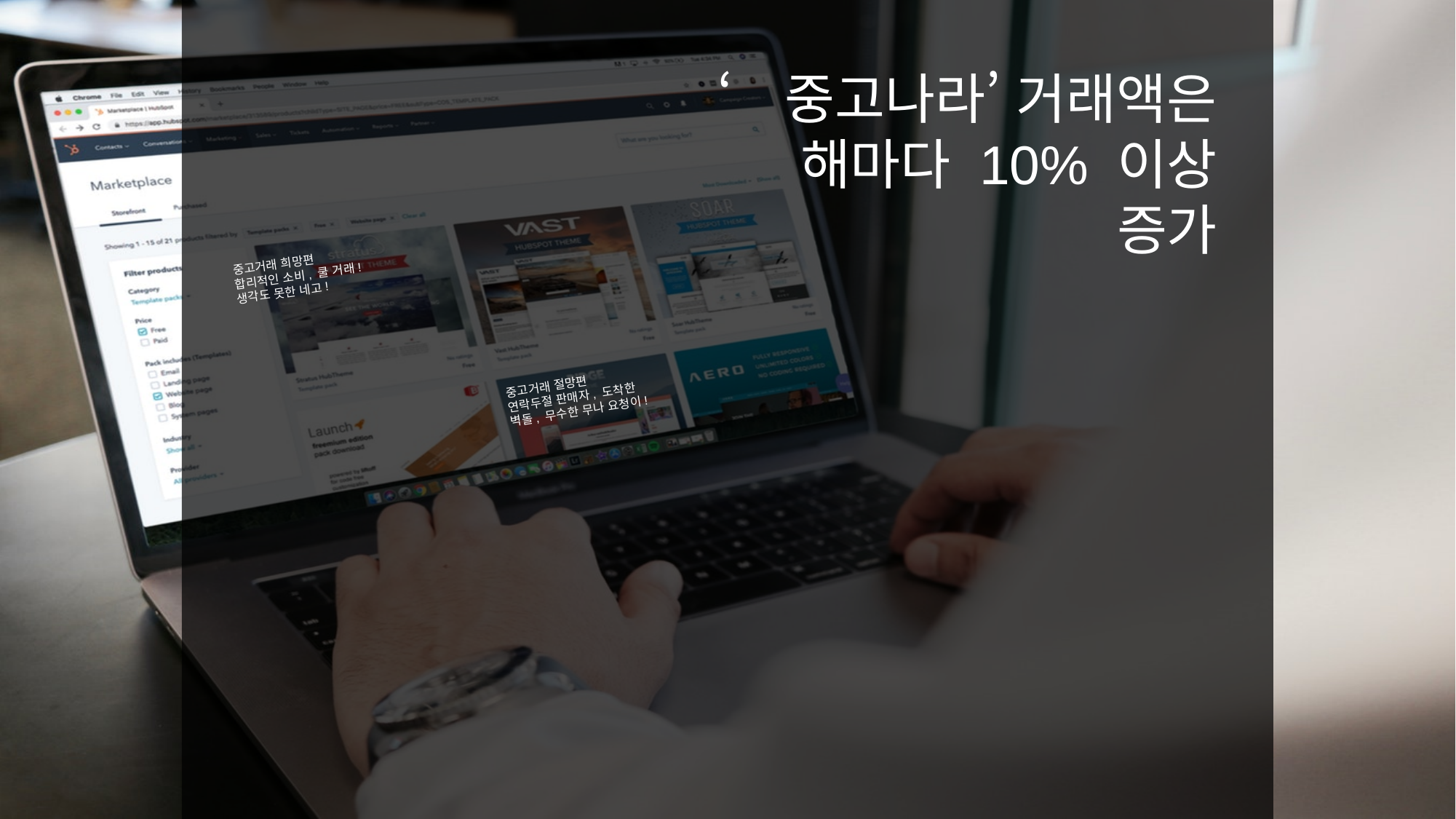

‘중고나라’ 거래액은
해마다 10% 이상 증가
중고거래 희망편
합리적인 소비, 쿨 거래! 생각도 못한 네고!
중고거래 절망편
연락두절 판매자, 도착한 벽돌, 무수한 무나 요청이!